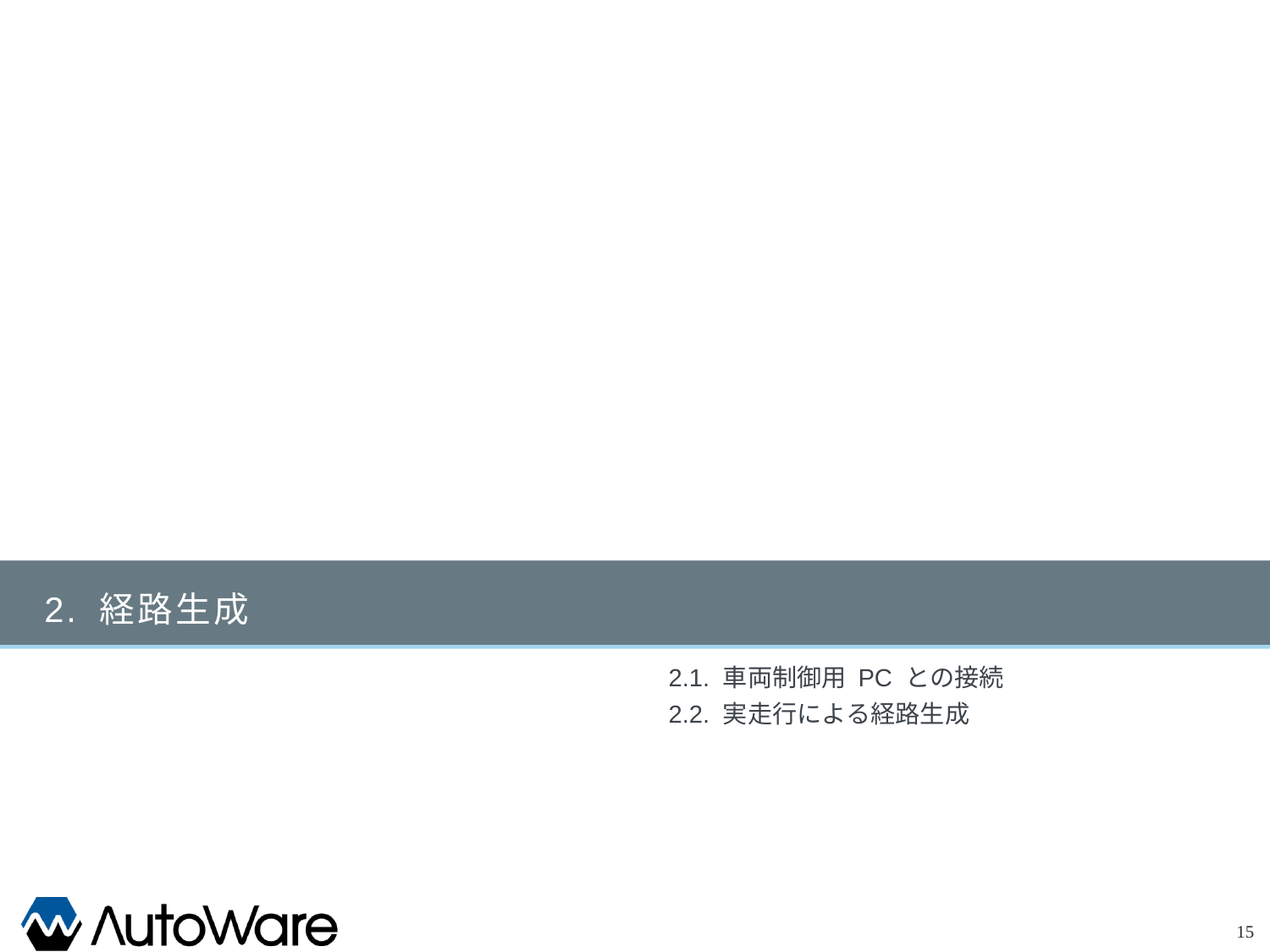

# 2. 経路生成
2.1. 車両制御用 PC との接続
2.2. 実走行による経路生成
15